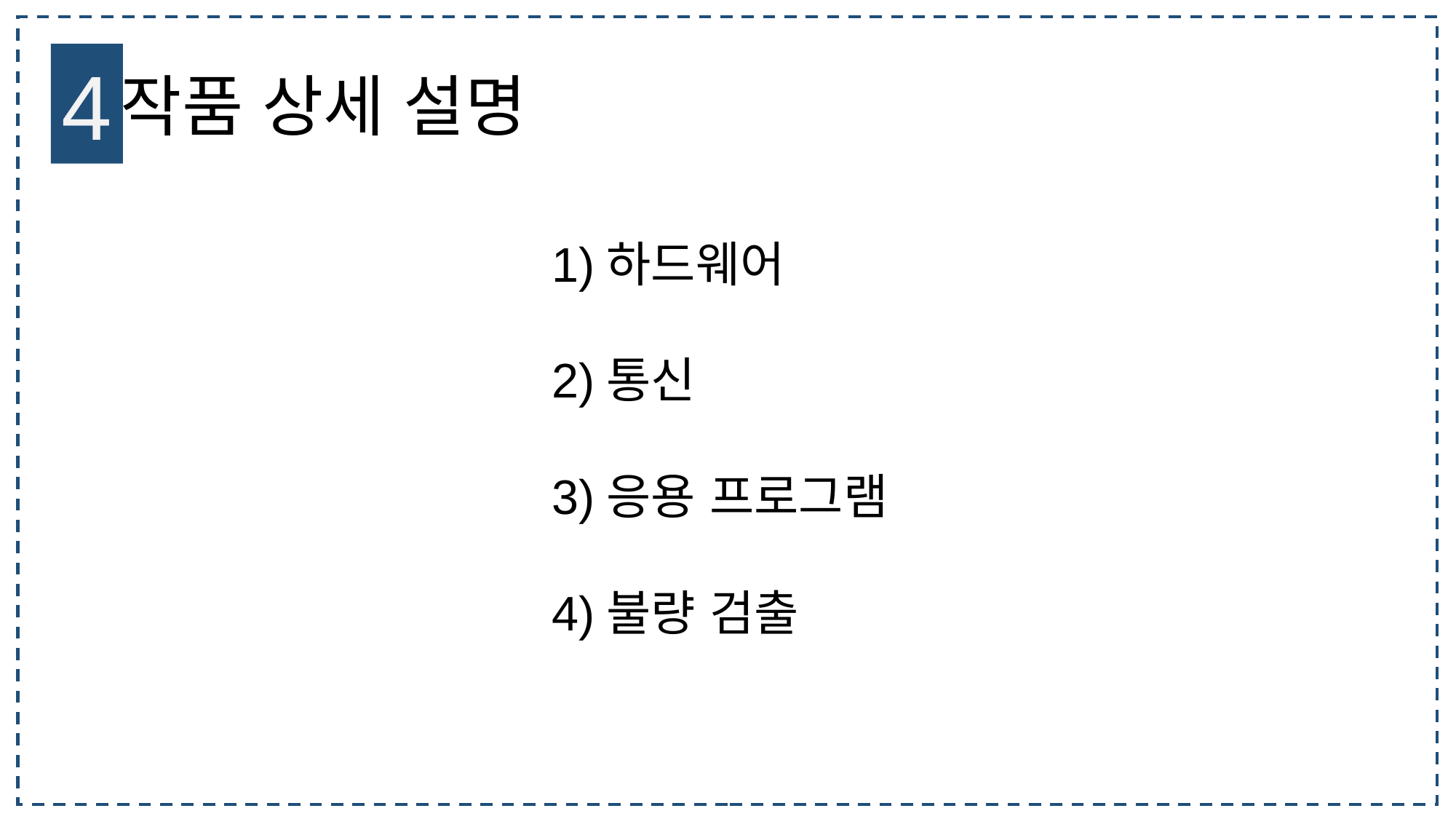

4
작품 상세 설명
하드웨어

통신

응용 프로그램

불량 검출